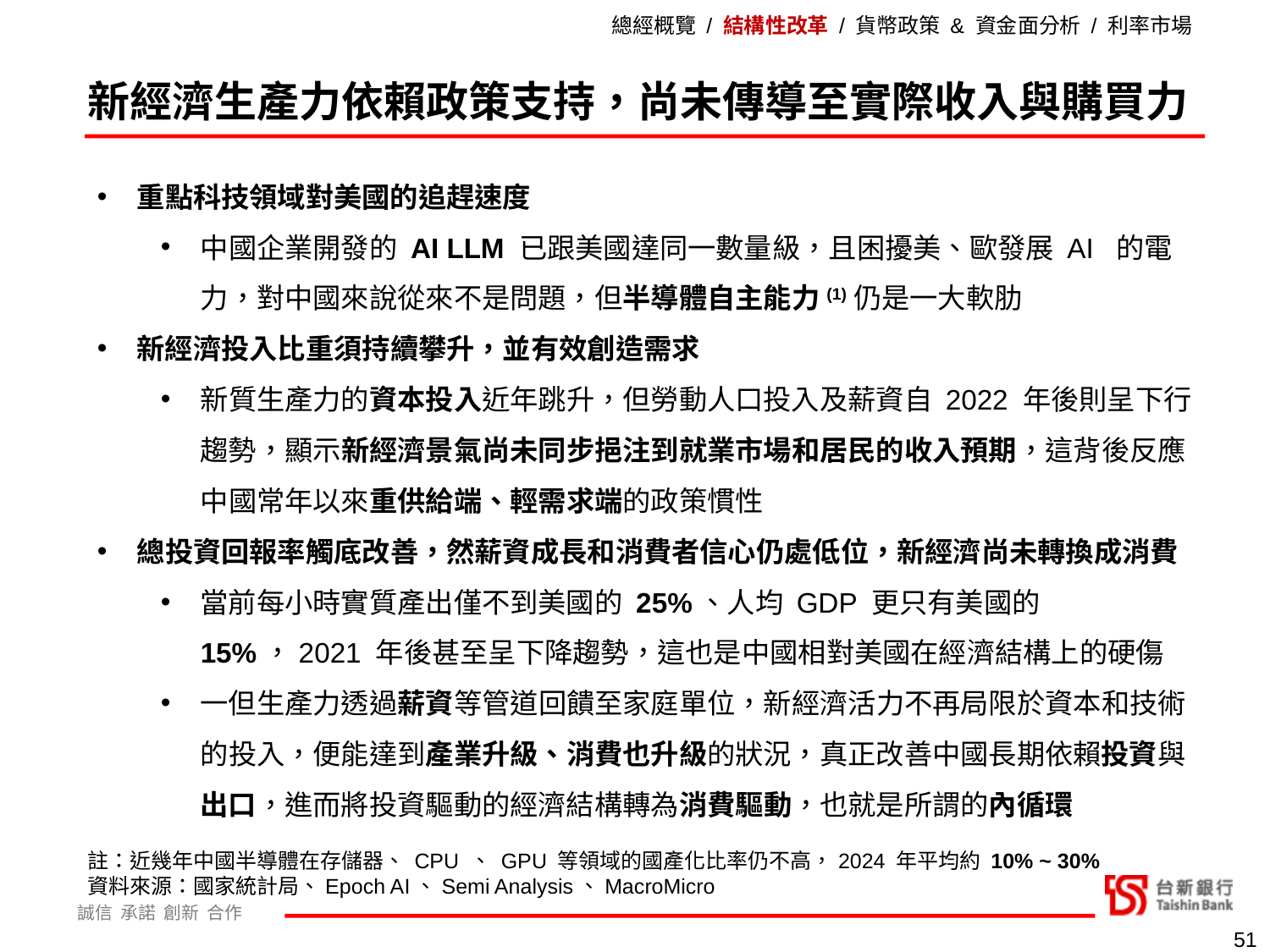

總經概覽 / 結構性改革 / 貨幣政策 & 資金面分析 / 利率市場
新經濟生產力依賴政策支持，尚未傳導至實際收入與購買力
重點科技領域對美國的追趕速度
中國企業開發的 AI LLM 已跟美國達同一數量級，且困擾美、歐發展 AI  的電力，對中國來說從來不是問題，但半導體自主能力(1)仍是一大軟肋
新經濟投入比重須持續攀升，並有效創造需求
新質生產力的資本投入近年跳升，但勞動人口投入及薪資自 2022 年後則呈下行趨勢，顯示新經濟景氣尚未同步挹注到就業市場和居民的收入預期，這背後反應中國常年以來重供給端、輕需求端的政策慣性
總投資回報率觸底改善，然薪資成長和消費者信心仍處低位，新經濟尚未轉換成消費
當前每小時實質產出僅不到美國的 25%、人均 GDP 更只有美國的 15%，2021 年後甚至呈下降趨勢，這也是中國相對美國在經濟結構上的硬傷
一但生產力透過薪資等管道回饋至家庭單位，新經濟活力不再局限於資本和技術的投入，便能達到產業升級、消費也升級的狀況，真正改善中國長期依賴投資與出口，進而將投資驅動的經濟結構轉為消費驅動，也就是所謂的內循環

註：近幾年中國半導體在存儲器、 CPU 、 GPU 等領域的國產化比率仍不高，2024 年平均約 10% ~ 30%
資料來源：國家統計局、Epoch AI、Semi Analysis、MacroMicro
51